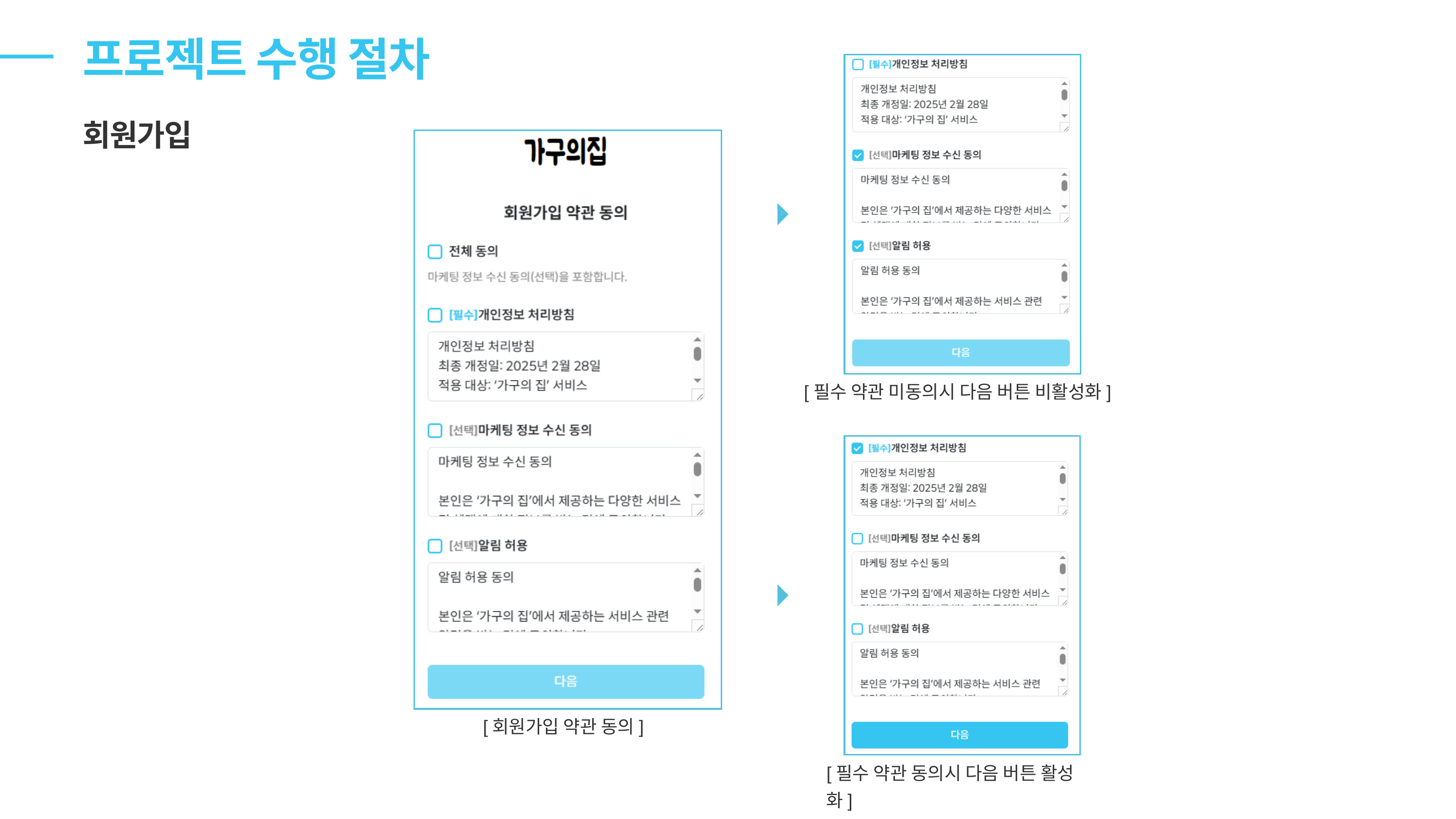

프로젝트 수행 절차

회원가입

[필수 약관 미동의시 다음 버튼 비활성화]

[회원가입 약관 동의]
[필수 약관 동의시 다음 버튼 활성화]